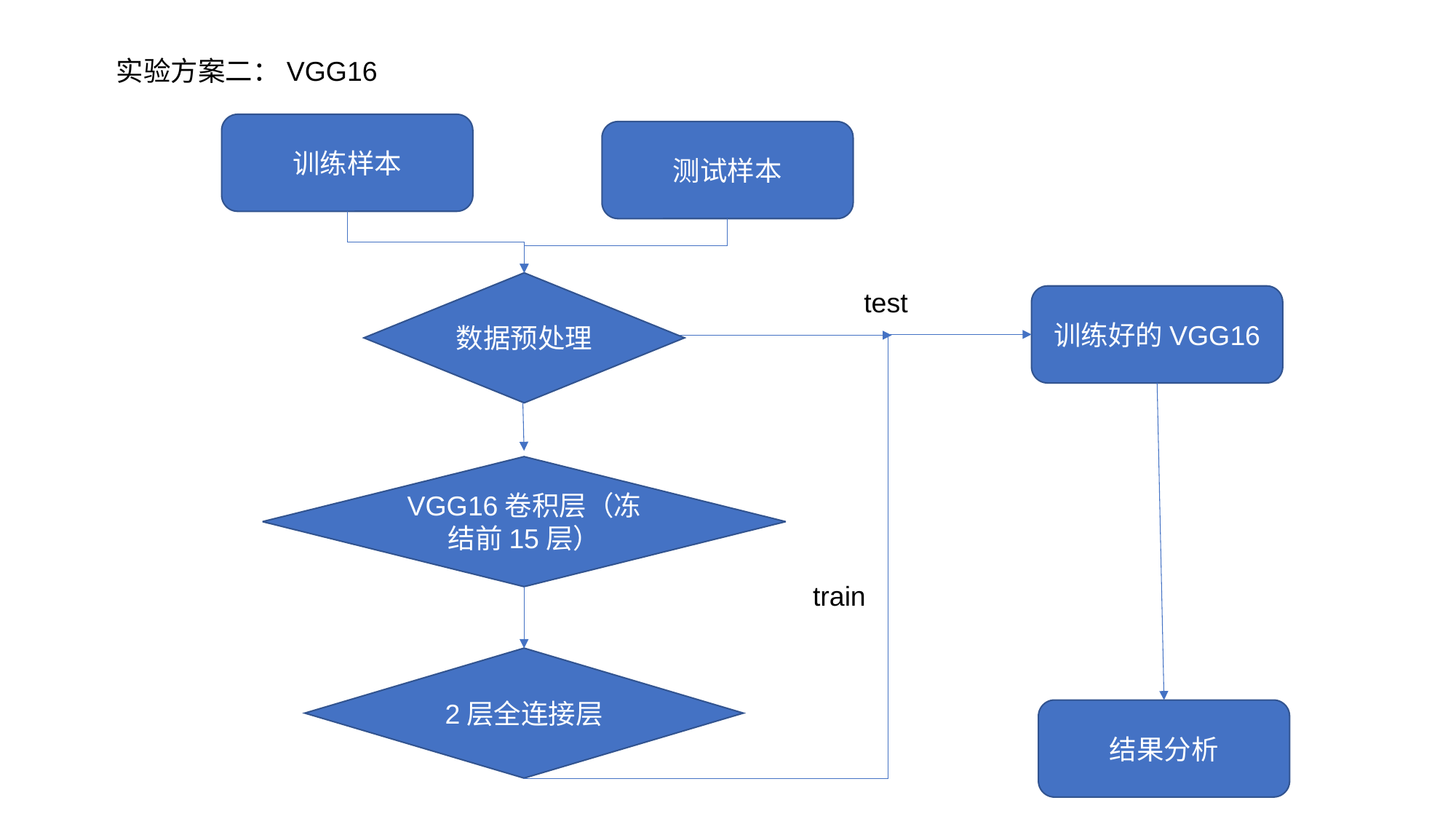

实验方案二：VGG16
训练样本
测试样本
数据预处理
test
训练好的VGG16
VGG16卷积层（冻结前15层）
train
2层全连接层
结果分析